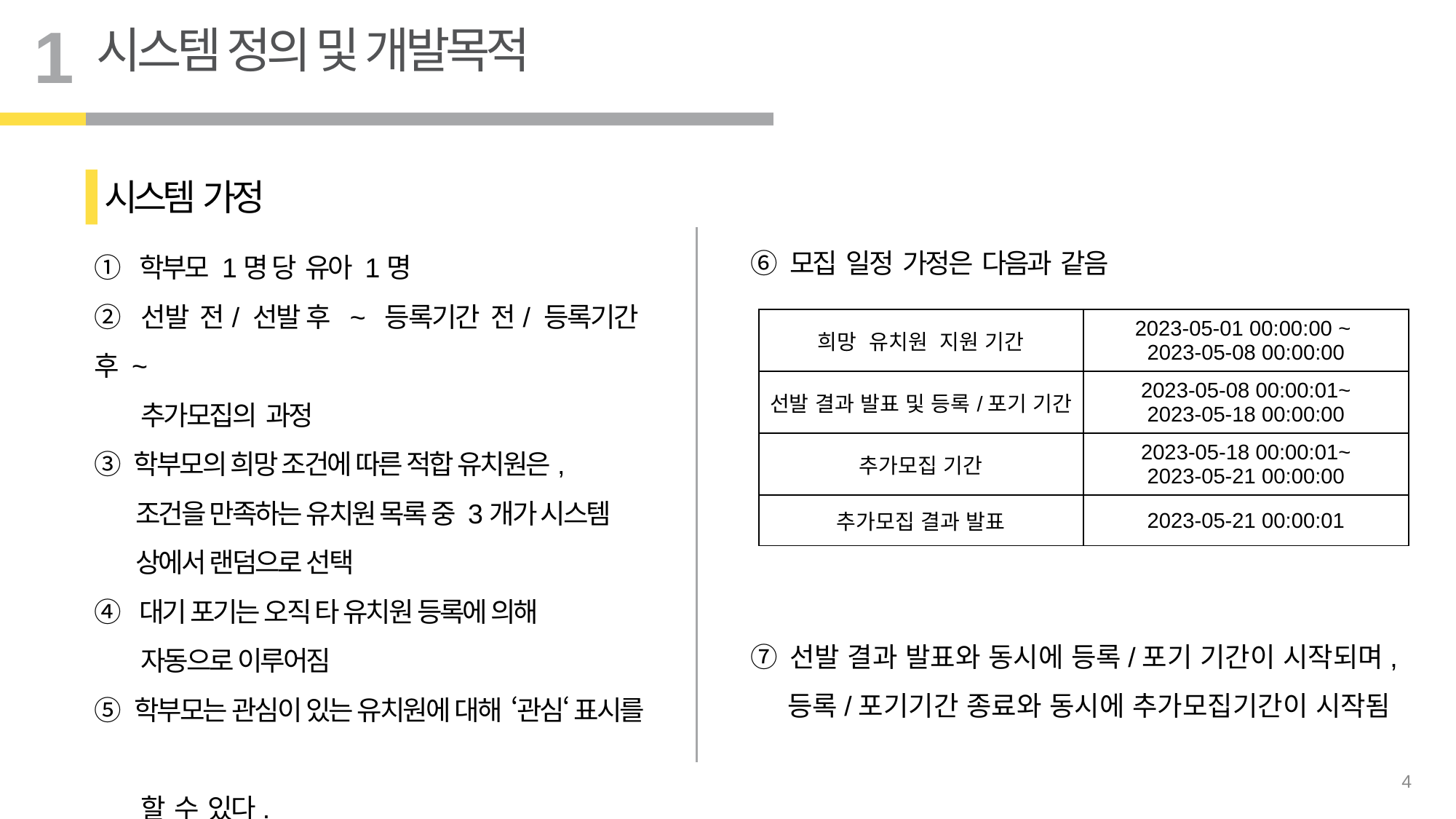

1
시스템 정의 및 개발목적

시스템  가정

⑥ 모집  일정  가정은  다음과  같음
①  학부모 1명 당  유아 1명
②  선발  전/ 선발 후  ~  등록기간  전/ 등록기간  후 ~
       추가모집의  과정
③ 학부모의 희망 조건에 따른 적합 유치원은,
      조건을 만족하는 유치원 목록 중 3개가 시스템
      상에서 랜덤으로 선택
④  대기 포기는 오직 타 유치원 등록에 의해
       자동으로 이루어짐
⑤ 학부모는 관심이 있는 유치원에 대해  ‘관심‘ 표시를
       할  수  있다.

| 희망 유치원 지원 기간 | 2023-05-01 00:00:00 ~ 2023-05-08 00:00:00 |
| --- | --- |
| 선발 결과 발표 및 등록/포기 기간 | 2023-05-08 00:00:01~ 2023-05-18 00:00:00 |
| 추가모집 기간 | 2023-05-18 00:00:01~ 2023-05-21 00:00:00 |
| 추가모집 결과 발표 | 2023-05-21 00:00:01 |
⑦ 선발 결과 발표와 동시에 등록/포기 기간이 시작되며,
    등록/포기기간 종료와 동시에 추가모집기간이 시작됨
4